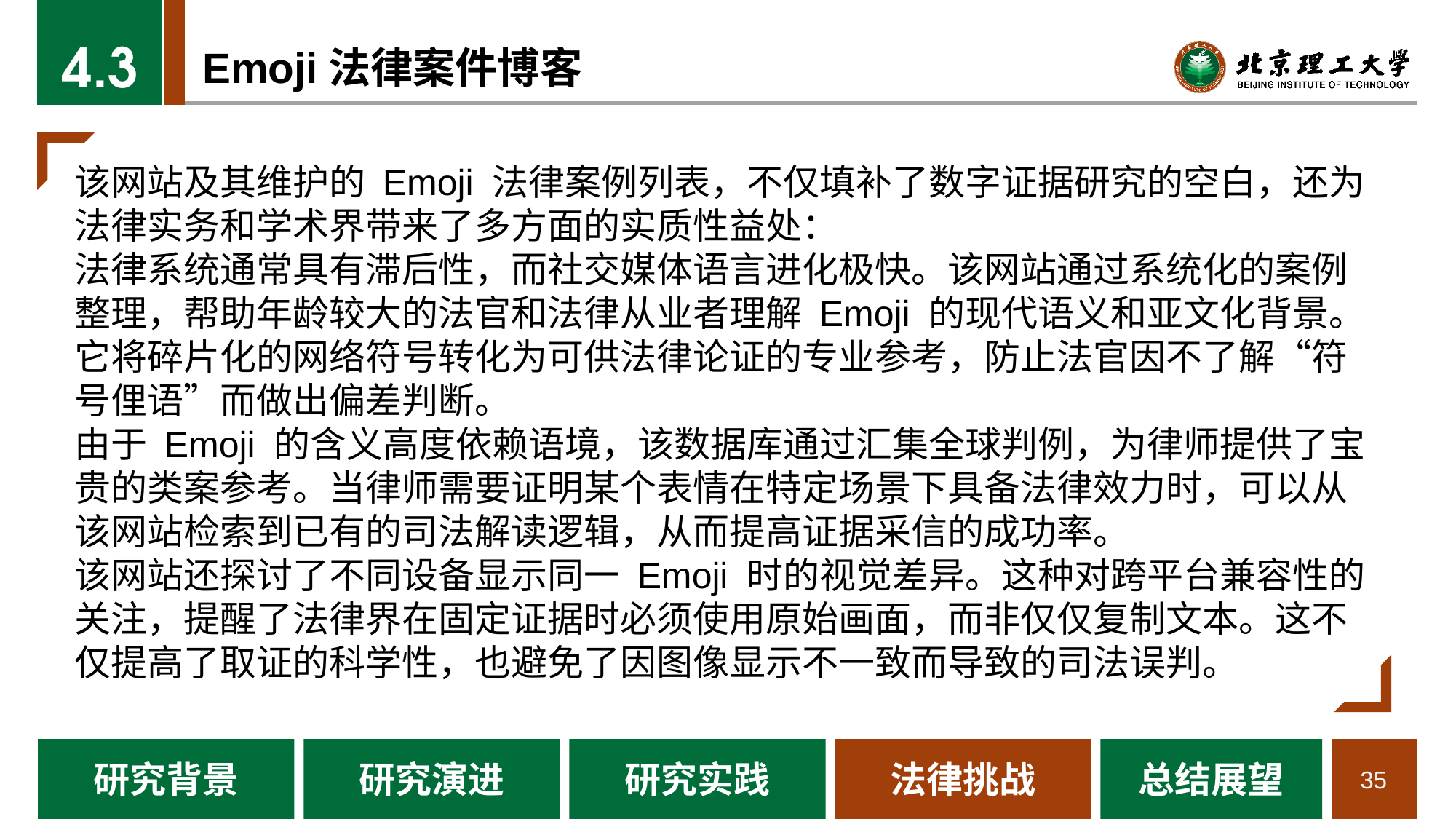

4.3
# Emoji法律案件博客

该网站及其维护的 Emoji 法律案例列表，不仅填补了数字证据研究的空白，还为法律实务和学术界带来了多方面的实质性益处：
法律系统通常具有滞后性，而社交媒体语言进化极快。该网站通过系统化的案例整理，帮助年龄较大的法官和法律从业者理解 Emoji 的现代语义和亚文化背景。它将碎片化的网络符号转化为可供法律论证的专业参考，防止法官因不了解“符号俚语”而做出偏差判断。
由于 Emoji 的含义高度依赖语境，该数据库通过汇集全球判例，为律师提供了宝贵的类案参考。当律师需要证明某个表情在特定场景下具备法律效力时，可以从该网站检索到已有的司法解读逻辑，从而提高证据采信的成功率。
该网站还探讨了不同设备显示同一 Emoji 时的视觉差异。这种对跨平台兼容性的关注，提醒了法律界在固定证据时必须使用原始画面，而非仅仅复制文本。这不仅提高了取证的科学性，也避免了因图像显示不一致而导致的司法误判。